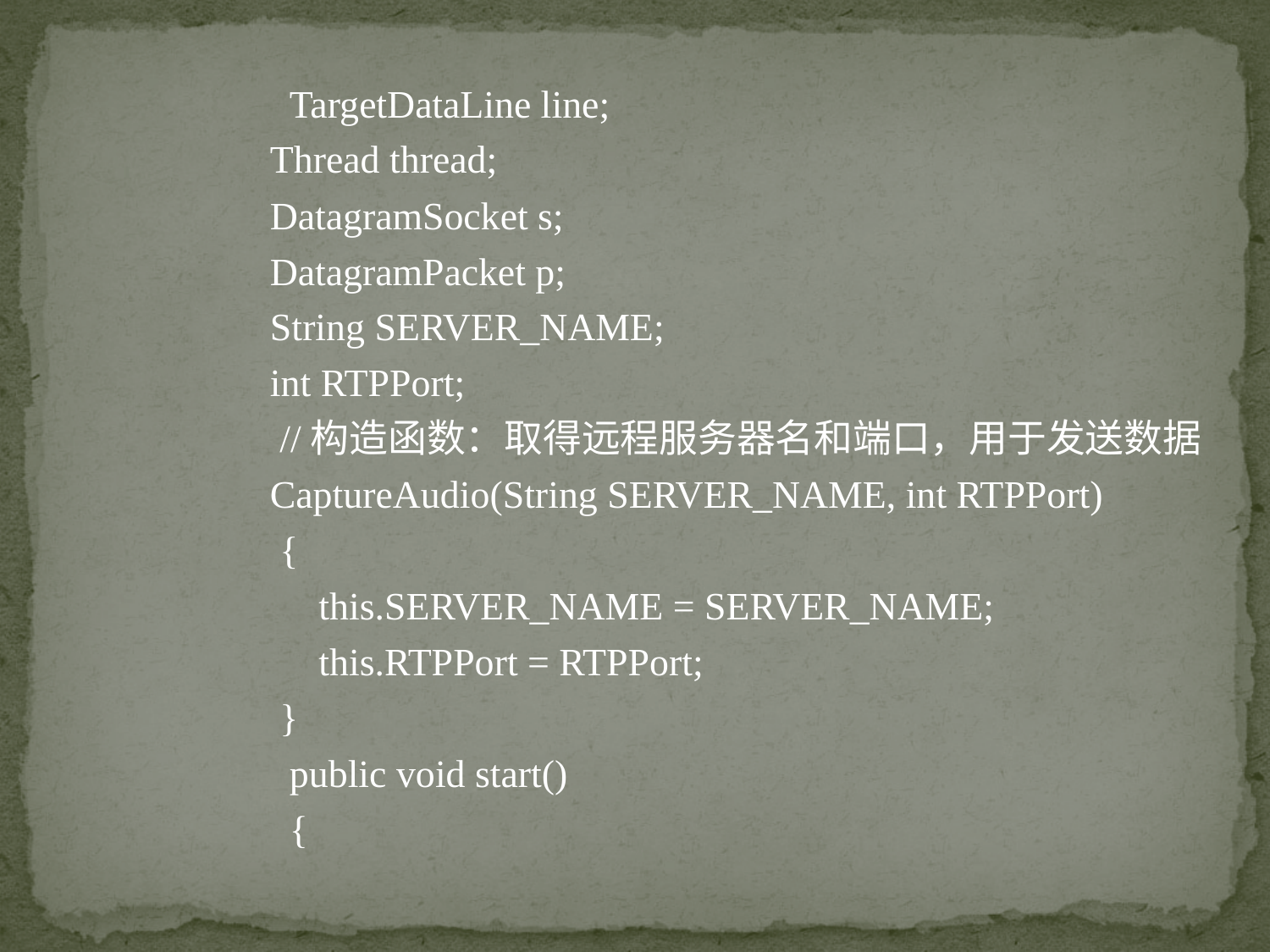

TargetDataLine line;
	    Thread thread;
	    DatagramSocket s;
	    DatagramPacket p;
	    String SERVER_NAME;
	    int RTPPort;
	     //构造函数：取得远程服务器名和端口，用于发送数据
	    CaptureAudio(String SERVER_NAME, int RTPPort)
	     {
	         this.SERVER_NAME = SERVER_NAME;
	         this.RTPPort = RTPPort;
	     }
	      public void start()
	      {